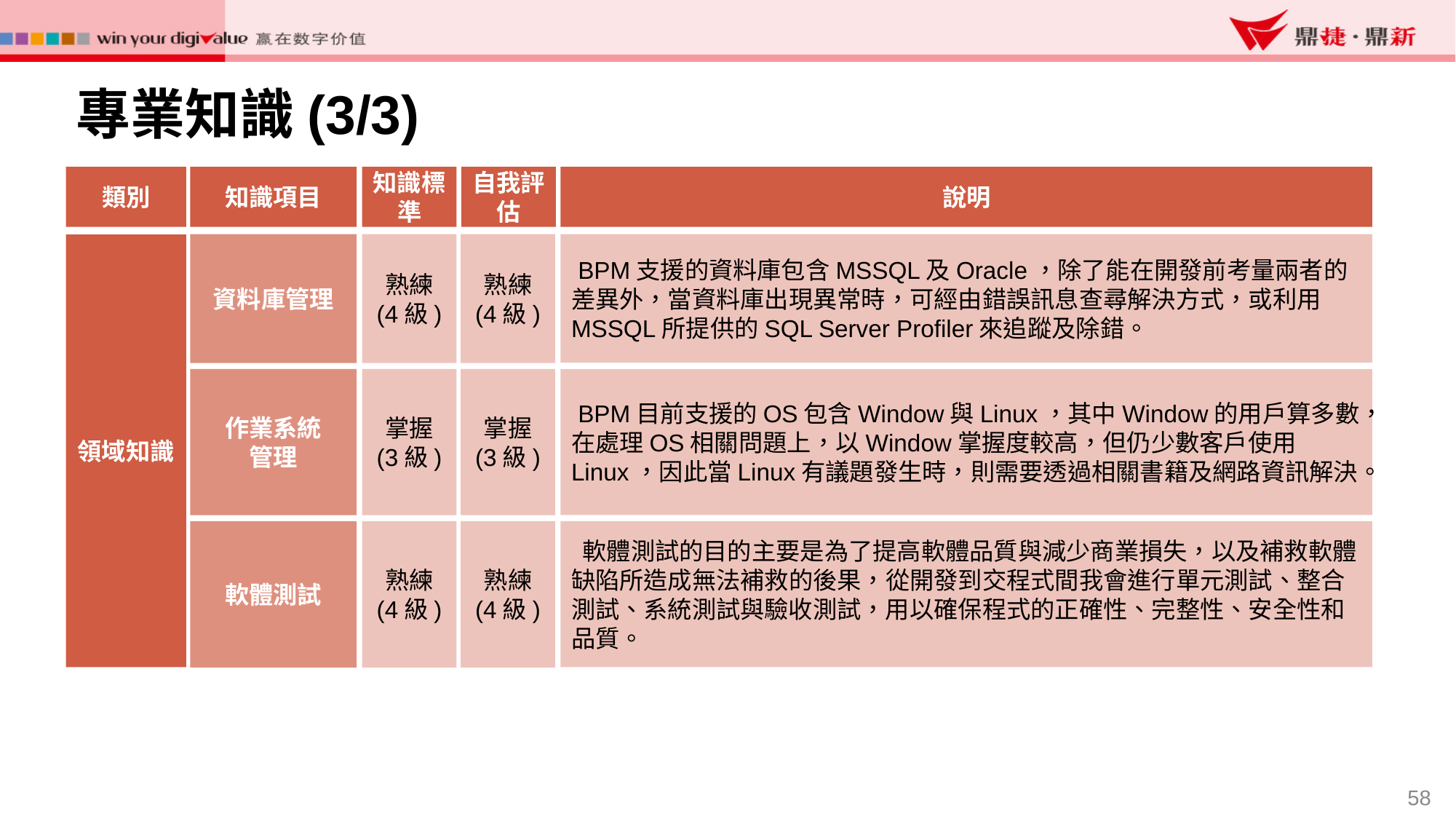

專業知識(3/3)
類別
知識項目
知識標準
自我評估
說明
資料庫管理
熟練
(4級)
熟練
(4級)
 BPM支援的資料庫包含MSSQL及Oracle，除了能在開發前考量兩者的差異外，當資料庫出現異常時，可經由錯誤訊息查尋解決方式，或利用MSSQL所提供的SQL Server Profiler來追蹤及除錯。
領域知識
作業系統
管理
掌握
(3級)
掌握
(3級)
 BPM目前支援的OS包含Window與Linux，其中Window的用戶算多數，在處理OS相關問題上，以Window掌握度較高，但仍少數客戶使用Linux，因此當Linux有議題發生時，則需要透過相關書籍及網路資訊解決。
軟體測試
熟練
(4級)
熟練
(4級)
 軟體測試的目的主要是為了提高軟體品質與減少商業損失，以及補救軟體缺陷所造成無法補救的後果，從開發到交程式間我會進行單元測試、整合測試、系統測試與驗收測試，用以確保程式的正確性、完整性、安全性和品質。
58